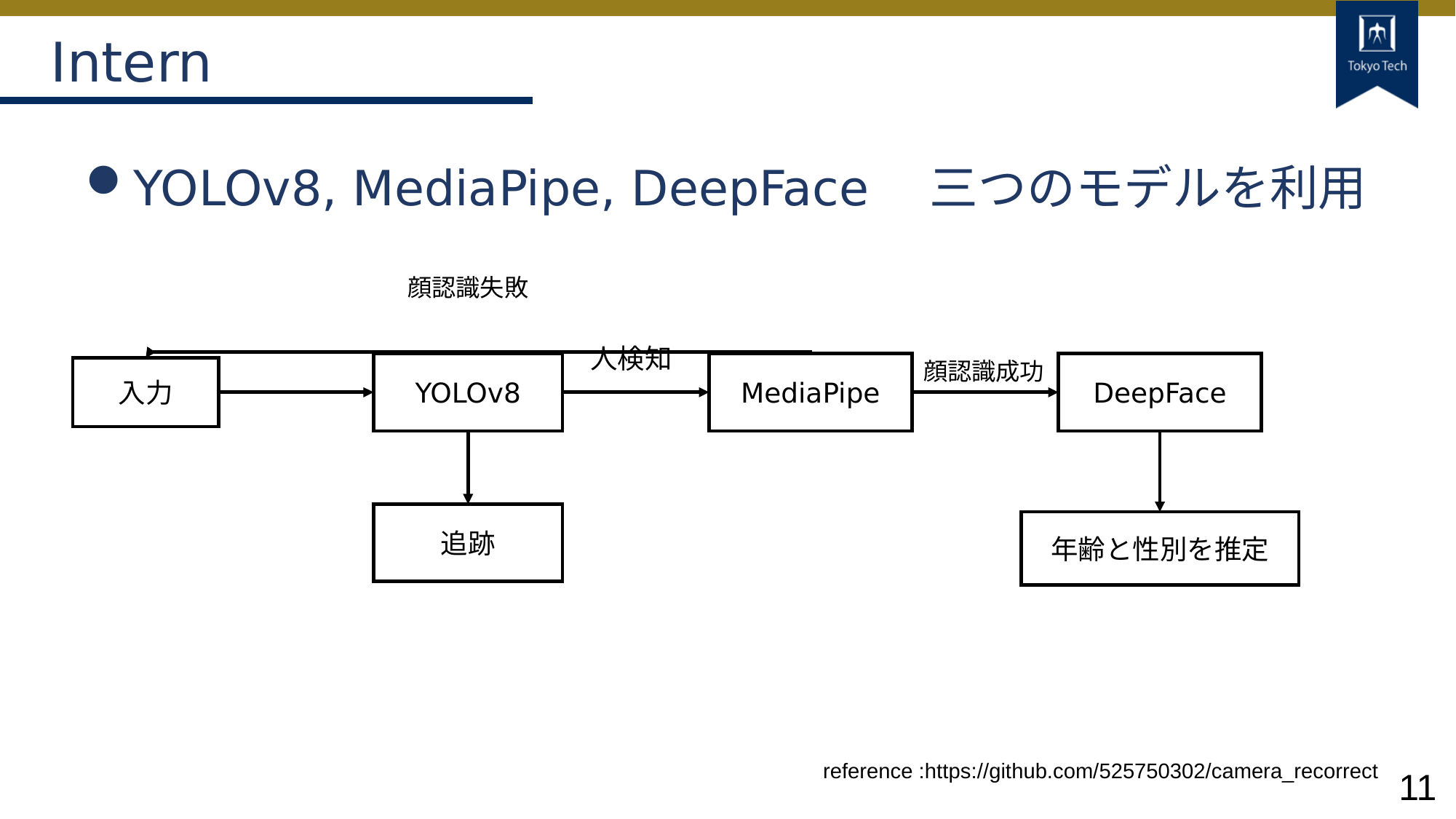

# Intern
YOLOv8, MediaPipe, DeepFace　三つのモデルを利用
顔認識失敗
人検知
顔認識成功
DeepFace
YOLOv8
MediaPipe
入力
追跡
年齢と性別を推定
reference :https://github.com/525750302/camera_recorrect